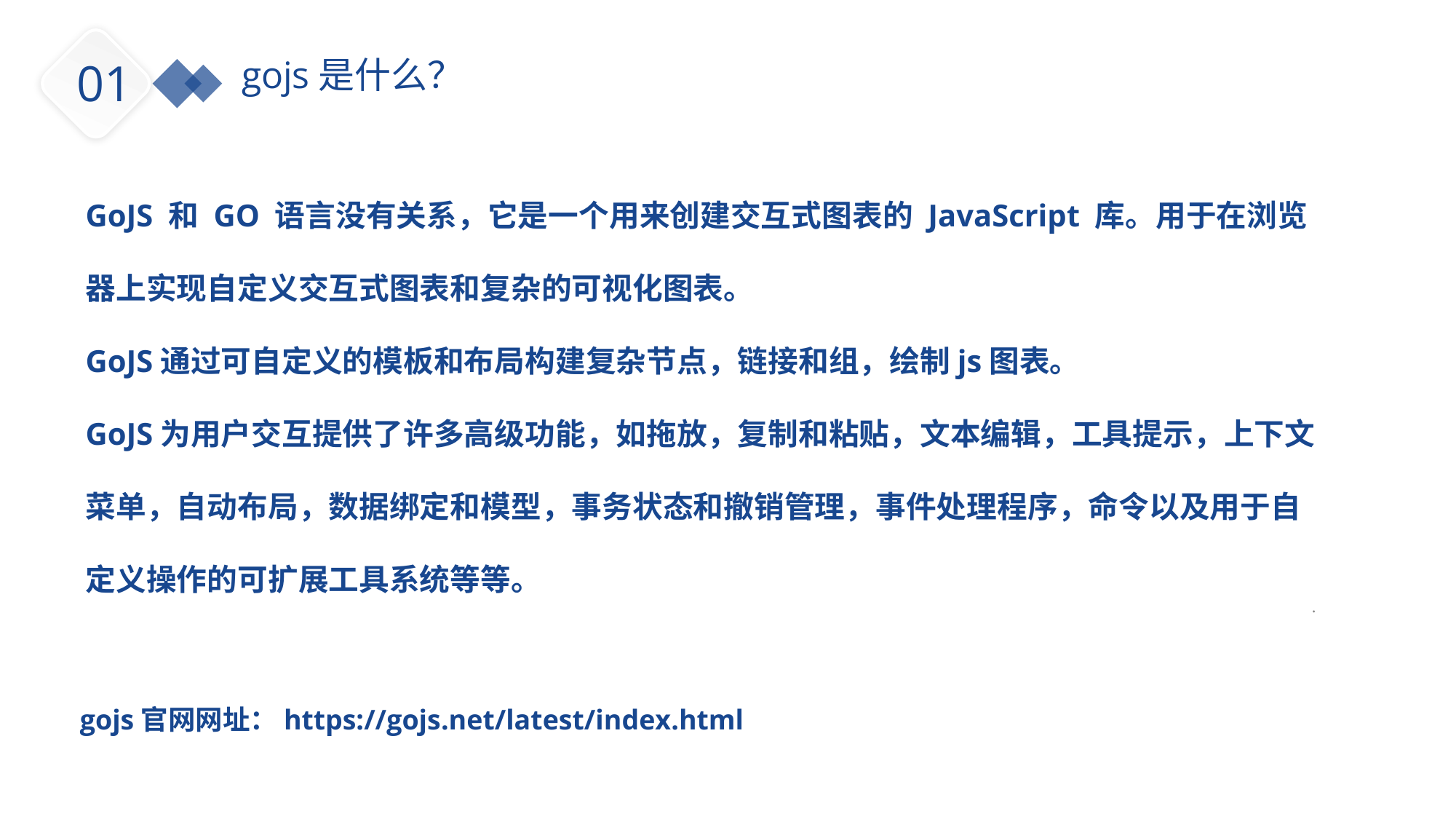

gojs是什么？
01

GoJS 和 GO 语言没有关系，它是一个用来创建交互式图表的 JavaScript 库。用于在浏览器上实现自定义交互式图表和复杂的可视化图表。
GoJS通过可自定义的模板和布局构建复杂节点，链接和组，绘制js图表。
GoJS为用户交互提供了许多高级功能，如拖放，复制和粘贴，文本编辑，工具提示，上下文菜单，自动布局，数据绑定和模型，事务状态和撤销管理，事件处理程序，命令以及用于自定义操作的可扩展工具系统等等。
.
gojs官网网址：https://gojs.net/latest/index.html